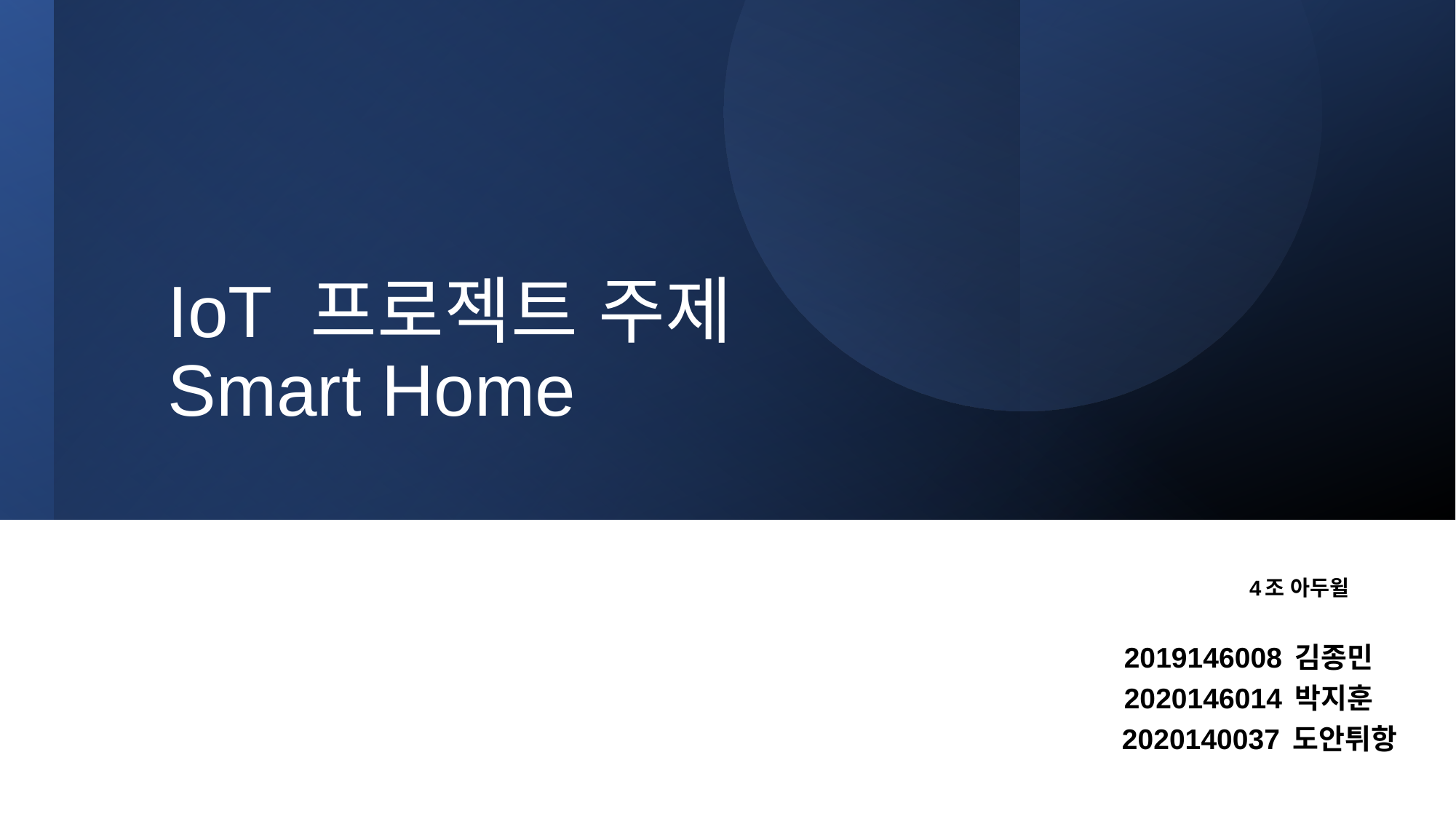

# IoT 프로젝트 주제 Smart Home

4조 아두윌

2019146008 김종민
2020146014 박지훈
2020140037 도안튀항